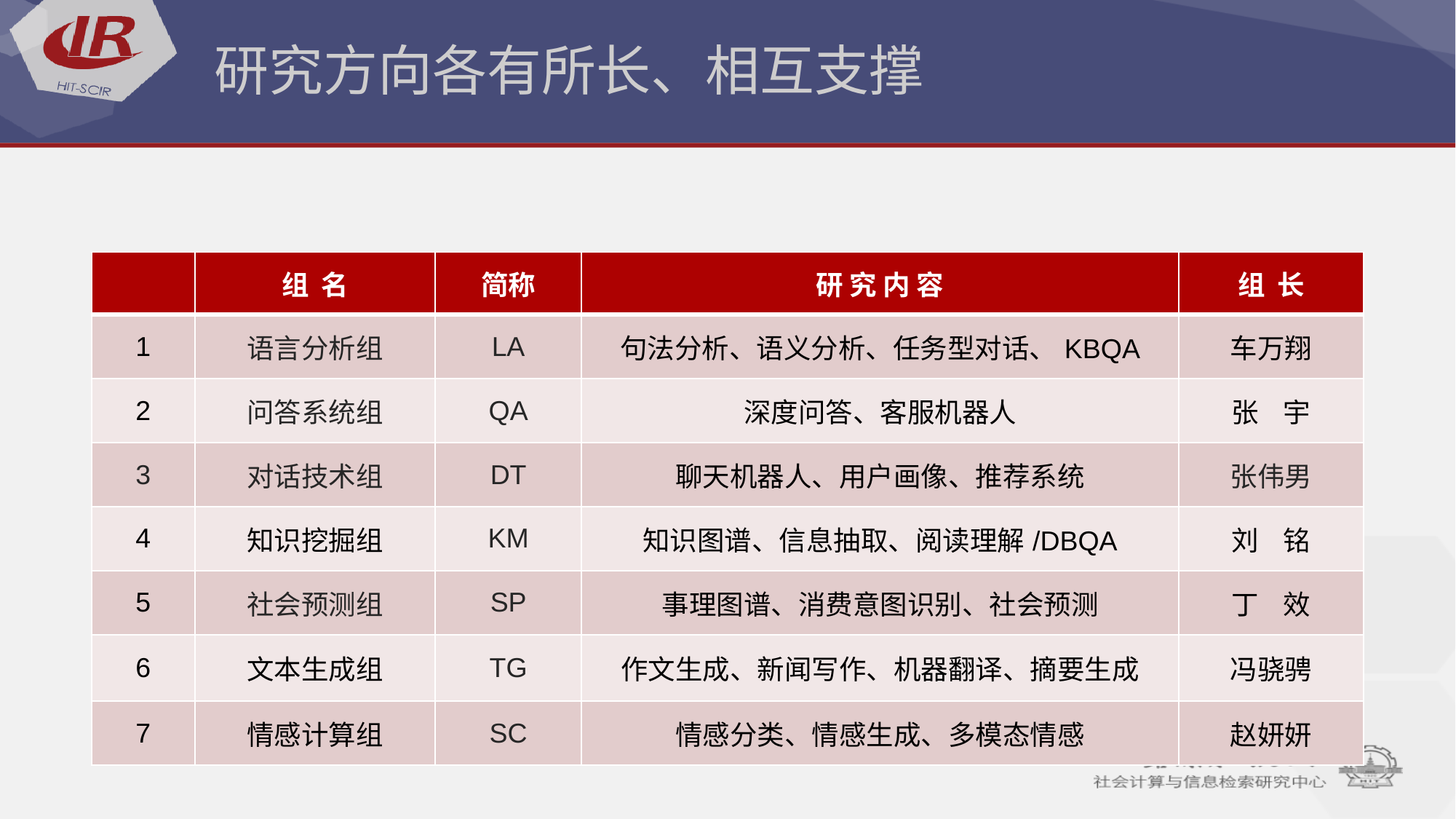

# 研究方向各有所长、相互支撑
|  | 组 名 | 简称 | 研 究 内 容 | 组 长 |
| --- | --- | --- | --- | --- |
| 1 | 语言分析组 | LA | 句法分析、语义分析、任务型对话、KBQA | 车万翔 |
| 2 | 问答系统组 | QA | 深度问答、客服机器人 | 张 宇 |
| 3 | 对话技术组 | DT | 聊天机器人、用户画像、推荐系统 | 张伟男 |
| 4 | 知识挖掘组 | KM | 知识图谱、信息抽取、阅读理解/DBQA | 刘 铭 |
| 5 | 社会预测组 | SP | 事理图谱、消费意图识别、社会预测 | 丁 效 |
| 6 | 文本生成组 | TG | 作文生成、新闻写作、机器翻译、摘要生成 | 冯骁骋 |
| 7 | 情感计算组 | SC | 情感分类、情感生成、多模态情感 | 赵妍妍 |